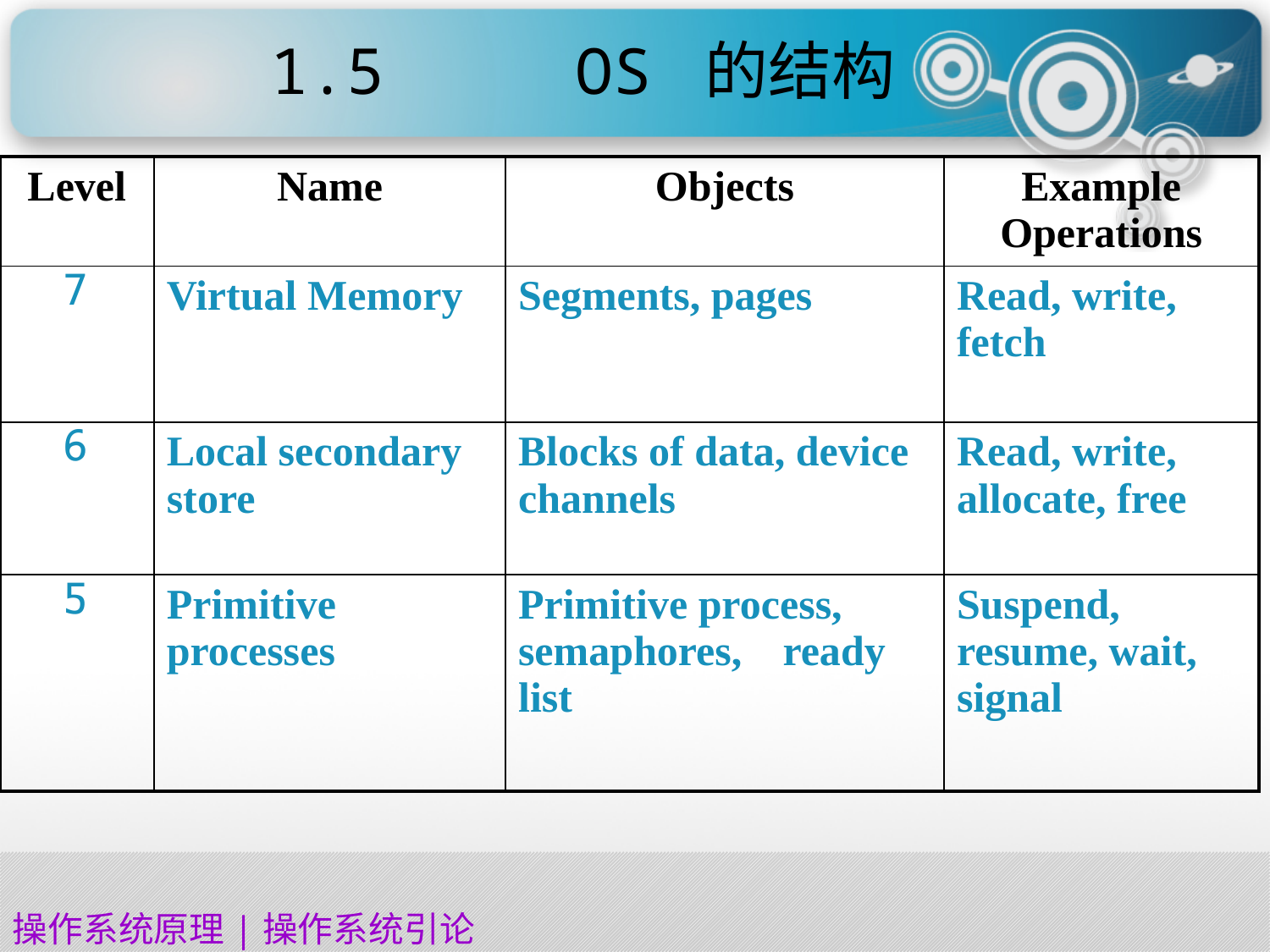

1.5     OS 的结构
| Level | Name | Objects | Example Operations |
| --- | --- | --- | --- |
| 7 | Virtual Memory | Segments, pages | Read, write, fetch |
| 6 | Local secondary store | Blocks of data, device channels | Read, write, allocate, free |
| 5 | Primitive processes | Primitive process, semaphores, ready list | Suspend, resume, wait, signal |
操作系统原理|操作系统引论